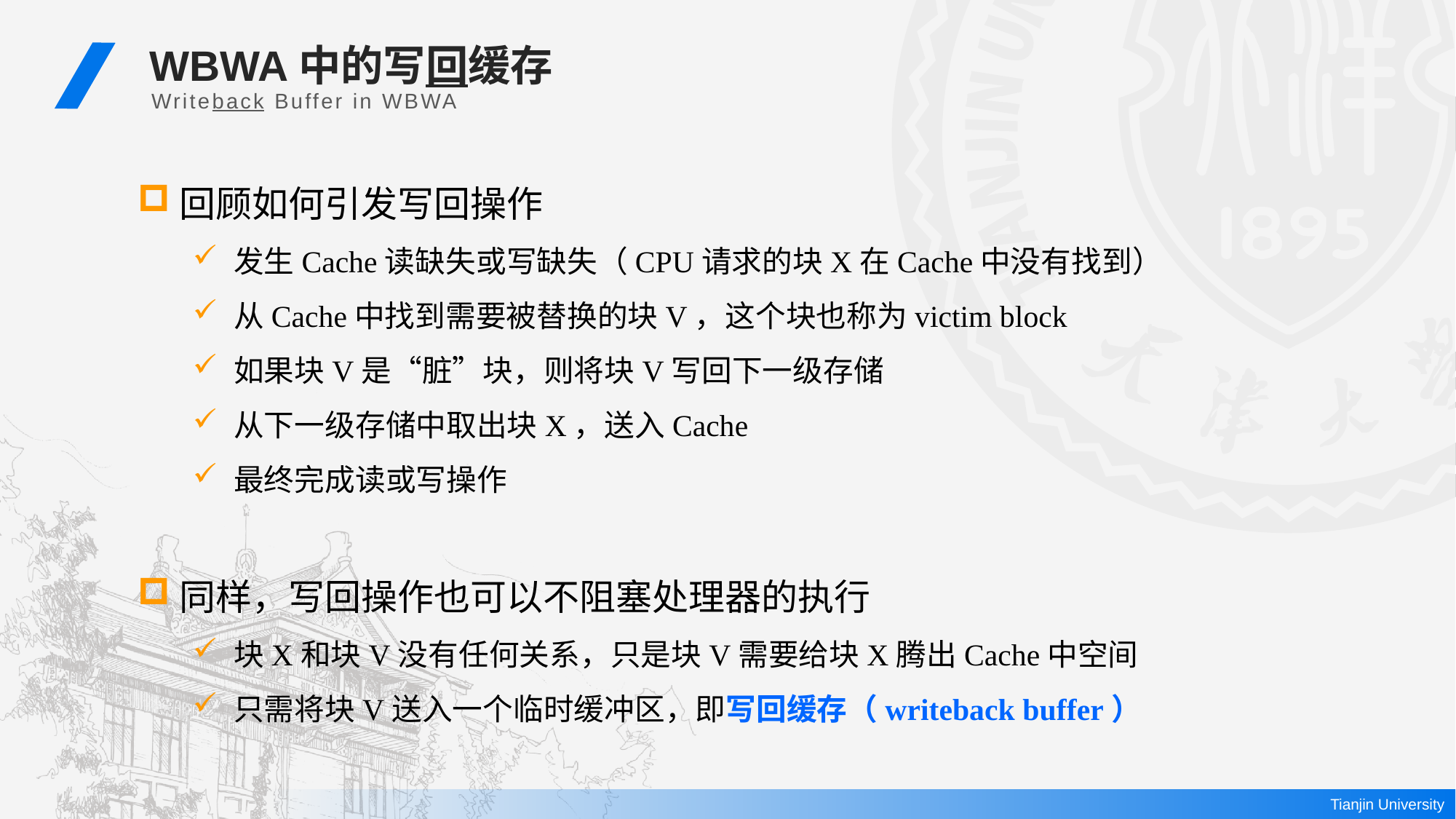

WBWA中的写回缓存
  Writeback Buffer in WBWA
回顾如何引发写回操作
发生Cache读缺失或写缺失（CPU请求的块X在Cache中没有找到）
从Cache中找到需要被替换的块V，这个块也称为victim block
如果块V是“脏”块，则将块V写回下一级存储
从下一级存储中取出块X，送入Cache
最终完成读或写操作

同样，写回操作也可以不阻塞处理器的执行
块X和块V没有任何关系，只是块V需要给块X腾出Cache中空间
只需将块V送入一个临时缓冲区，即写回缓存（writeback buffer）